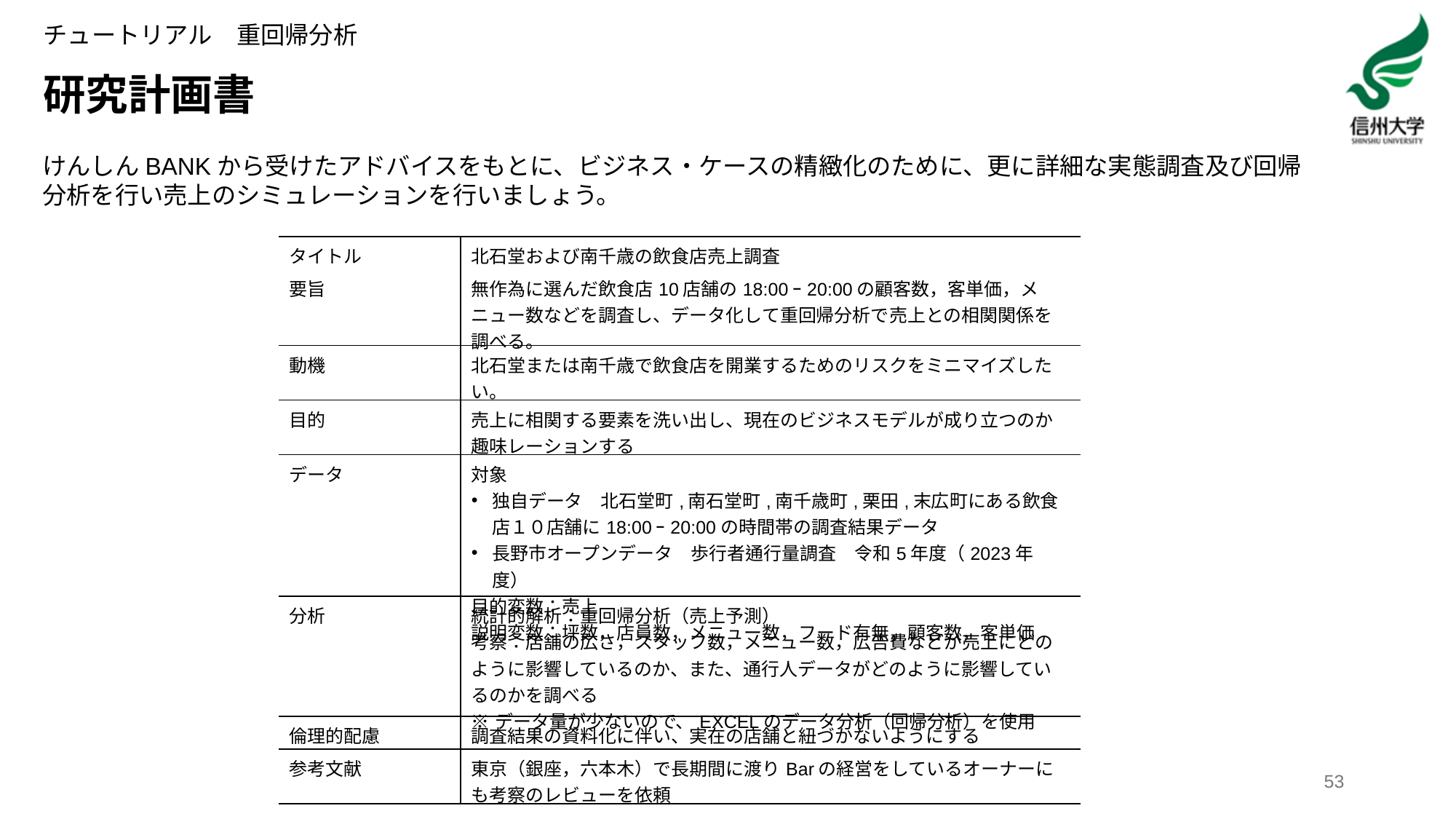

チュートリアル　重回帰分析
# 研究計画書
けんしんBANKから受けたアドバイスをもとに、ビジネス・ケースの精緻化のために、更に詳細な実態調査及び回帰分析を行い売上のシミュレーションを行いましょう。
| タイトル | 北石堂および南千歳の飲食店売上調査 |
| --- | --- |
| 要旨 | 無作為に選んだ飲食店10店舗の18:00ｰ20:00の顧客数，客単価，メニュー数などを調査し、データ化して重回帰分析で売上との相関関係を調べる。 |
| 動機 | 北石堂または南千歳で飲食店を開業するためのリスクをミニマイズしたい。 |
| 目的 | 売上に相関する要素を洗い出し、現在のビジネスモデルが成り立つのか趣味レーションする |
| データ | 対象　 独自データ　北石堂町,南石堂町,南千歳町,栗田,末広町にある飲食店１０店舗に18:00ｰ20:00の時間帯の調査結果データ 長野市オープンデータ　歩行者通行量調査　令和5年度（2023年度） 目的変数：売上 説明変数：坪数，店員数，メニュー数，フード有無，顧客数，客単価 |
| 分析 | 統計的解析：重回帰分析（売上予測） 考察：店舗の広さ，スタッフ数，メニュー数，広告費などが売上にどのように影響しているのか、また、通行人データがどのように影響しているのかを調べる ※データ量が少ないので、EXCELのデータ分析（回帰分析）を使用 |
| 倫理的配慮 | 調査結果の資料化に伴い、実在の店舗と紐づかないようにする |
| 参考文献 | 東京（銀座，六本木）で長期間に渡りBarの経営をしているオーナーにも考察のレビューを依頼 |
53